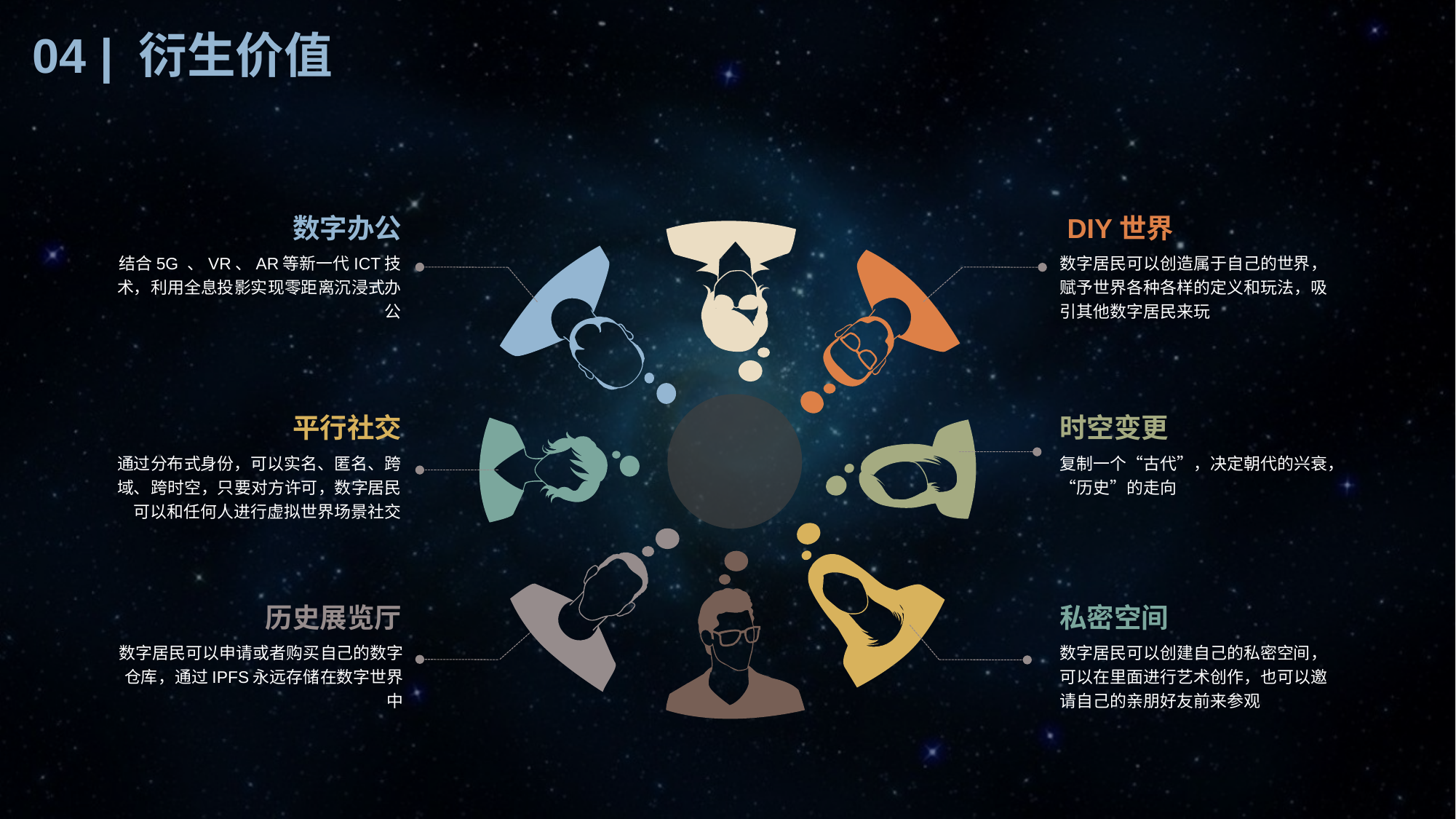

04 | 衍生价值
数字办公
结合5G 、VR、AR等新一代ICT技术，利用全息投影实现零距离沉浸式办公
 DIY世界
数字居民可以创造属于自己的世界，赋予世界各种各样的定义和玩法，吸引其他数字居民来玩

平行社交
通过分布式身份，可以实名、匿名、跨域、跨时空，只要对方许可，数字居民可以和任何人进行虚拟世界场景社交
时空变更
复制一个“古代”，决定朝代的兴衰，“历史”的走向

历史展览厅
数字居民可以申请或者购买自己的数字仓库，通过IPFS永远存储在数字世界中
私密空间
数字居民可以创建自己的私密空间，可以在里面进行艺术创作，也可以邀请自己的亲朋好友前来参观